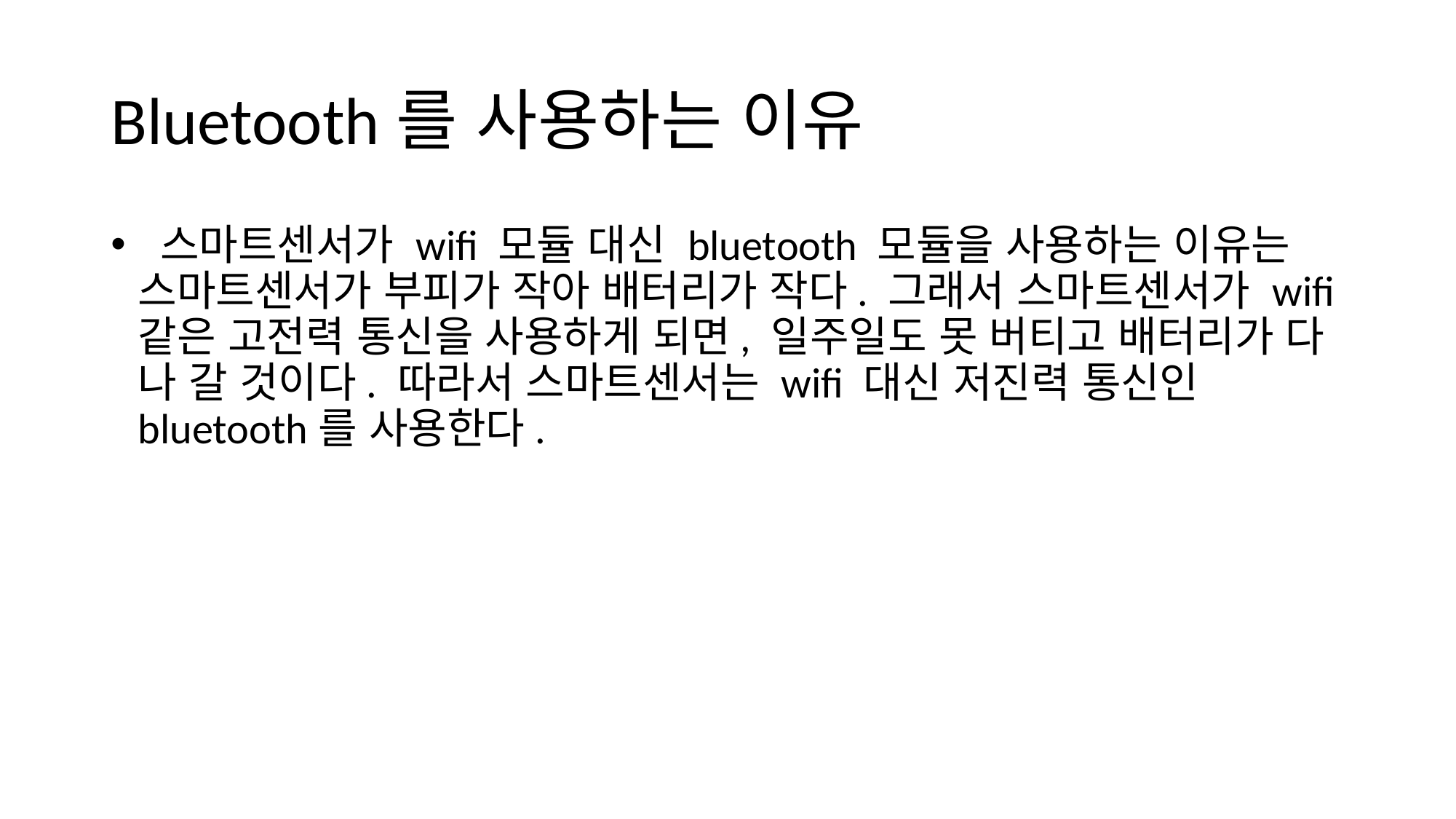

# Bluetooth를 사용하는 이유
 스마트센서가 wifi 모듈 대신 bluetooth 모듈을 사용하는 이유는 스마트센서가 부피가 작아 배터리가 작다. 그래서 스마트센서가 wifi 같은 고전력 통신을 사용하게 되면, 일주일도 못 버티고 배터리가 다 나 갈 것이다. 따라서 스마트센서는 wifi 대신 저진력 통신인 bluetooth를 사용한다.